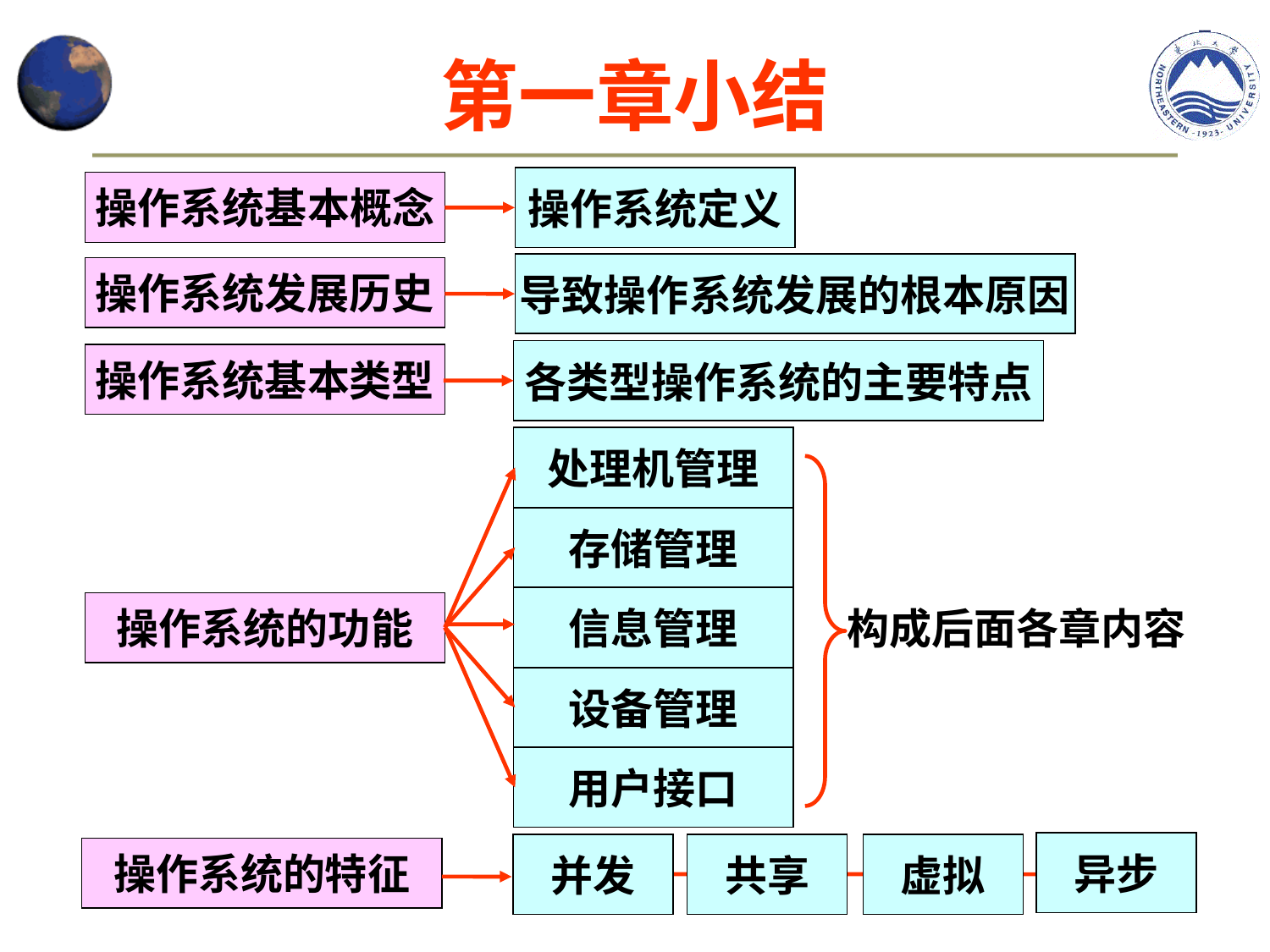

第一章小结
操作系统定义
操作系统基本概念

导致操作系统发展的根本原因
操作系统发展历史

各类型操作系统的主要特点
操作系统基本类型

处理机管理
存储管理
信息管理
设备管理
用户接口

操作系统的功能

构成后面各章内容
异步
并发
共享
虚拟

操作系统的特征